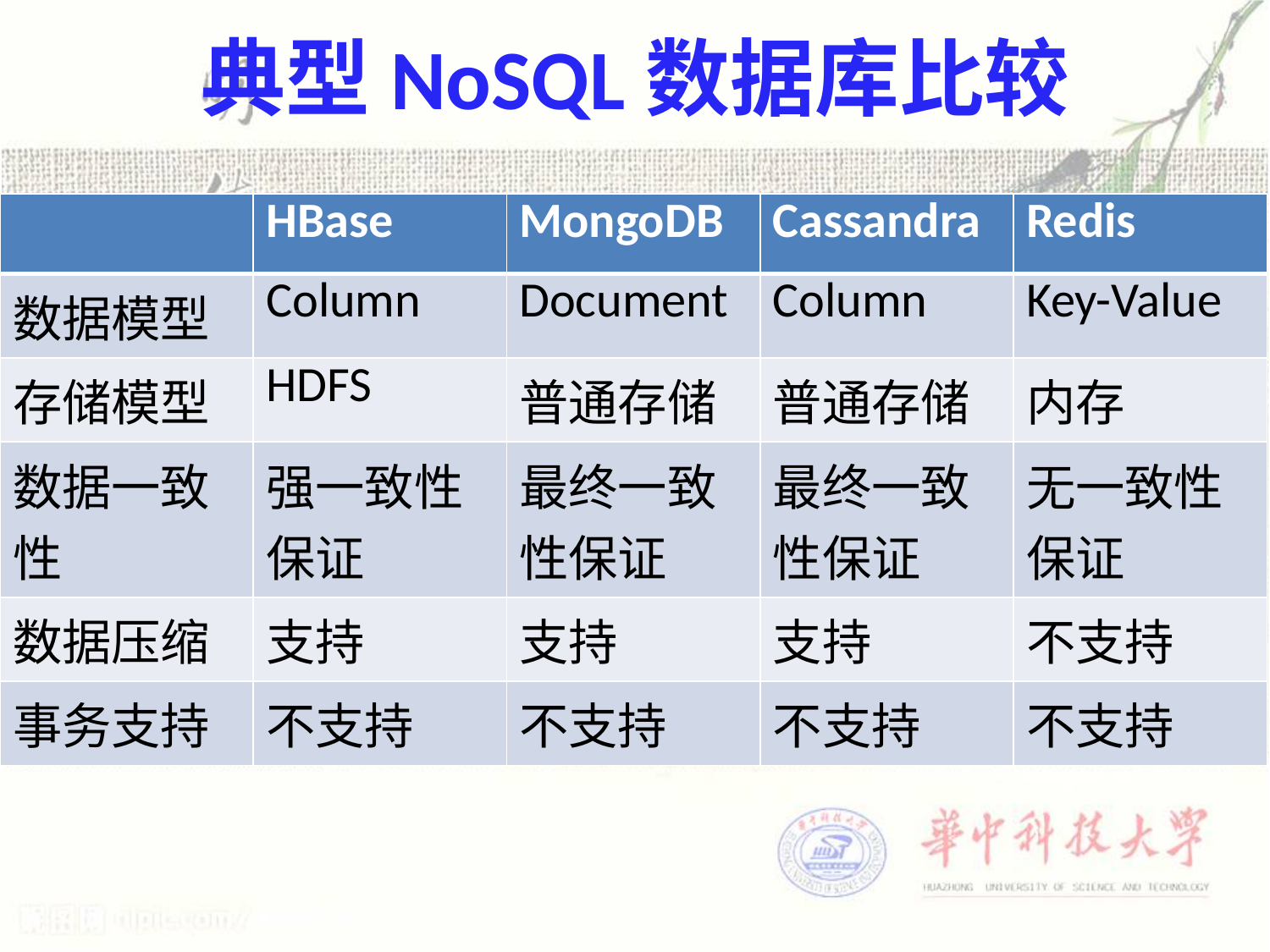

# 典型NoSQL数据库比较
|  | HBase | MongoDB | Cassandra | Redis |
| --- | --- | --- | --- | --- |
| 数据模型 | Column | Document | Column | Key-Value |
| 存储模型 | HDFS | 普通存储 | 普通存储 | 内存 |
| 数据一致性 | 强一致性保证 | 最终一致性保证 | 最终一致性保证 | 无一致性保证 |
| 数据压缩 | 支持 | 支持 | 支持 | 不支持 |
| 事务支持 | 不支持 | 不支持 | 不支持 | 不支持 |